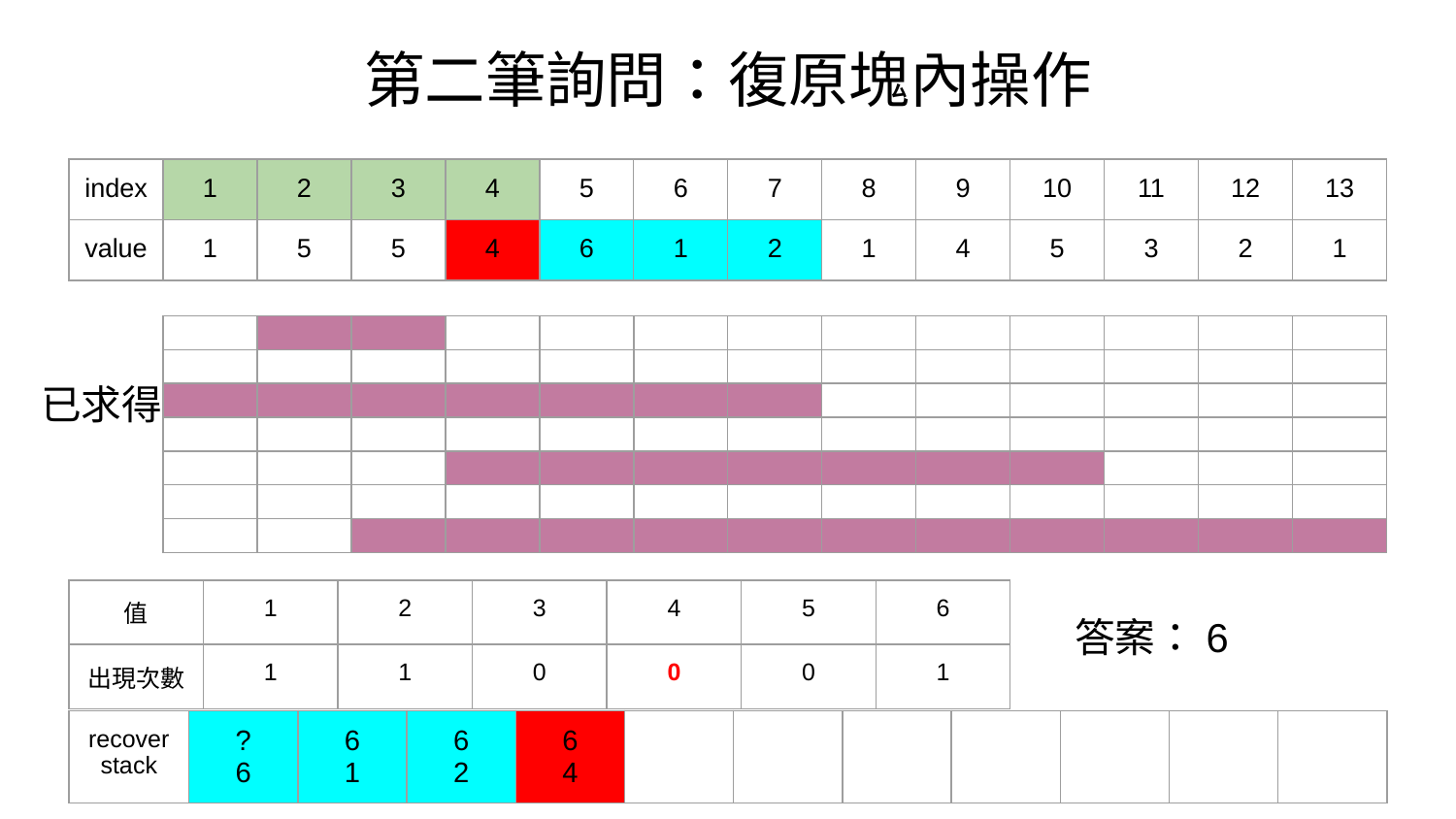

第二筆詢問：復原塊內操作
| index | 1 | 2 | 3 | 4 | 5 | 6 | 7 | 8 | 9 | 10 | 11 | 12 | 13 |
| --- | --- | --- | --- | --- | --- | --- | --- | --- | --- | --- | --- | --- | --- |
| value | 1 | 5 | 5 | 4 | 6 | 1 | 2 | 1 | 4 | 5 | 3 | 2 | 1 |
|  |  |  |  |  |  |  |  |  |  |  |  |  |
| --- | --- | --- | --- | --- | --- | --- | --- | --- | --- | --- | --- | --- |
|  |  |  |  |  |  |  |  |  |  |  |  |  |
|  |  |  |  |  |  |  |  |  |  |  |  |  |
|  |  |  |  |  |  |  |  |  |  |  |  |  |
|  |  |  |  |  |  |  |  |  |  |  |  |  |
|  |  |  |  |  |  |  |  |  |  |  |  |  |
|  |  |  |  |  |  |  |  |  |  |  |  |  |
已求得
| 值 | 1 | 2 | 3 | 4 | 5 | 6 |
| --- | --- | --- | --- | --- | --- | --- |
| 出現次數 | 1 | 1 | 0 | 0 | 0 | 1 |
答案：6
| recover stack | ? 6 | 6 1 | 6 2 | 6 4 |  |  |  |  |  |  |  |
| --- | --- | --- | --- | --- | --- | --- | --- | --- | --- | --- | --- |